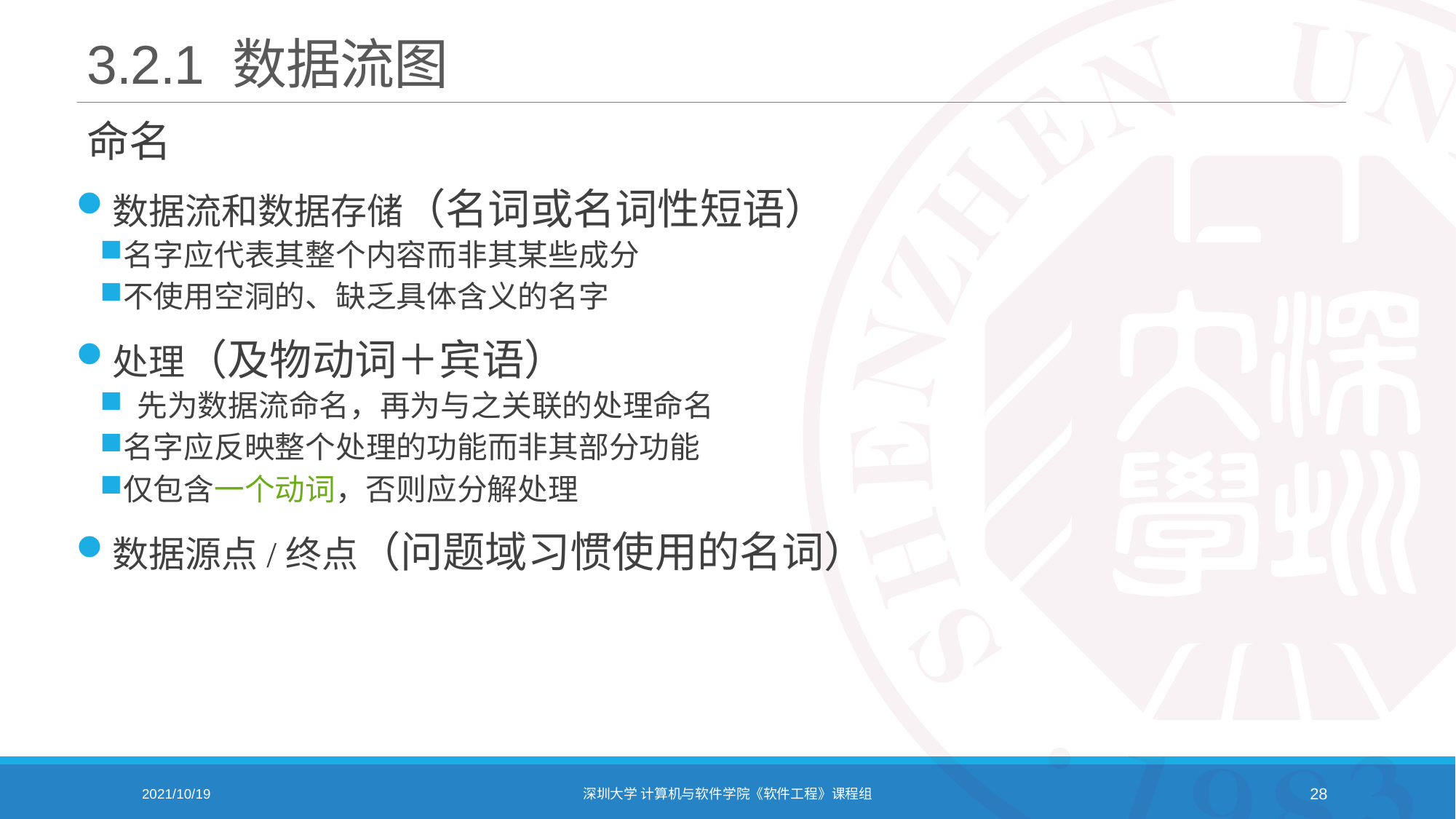

# 3.2.1 数据流图
命名
数据流和数据存储（名词或名词性短语）
名字应代表其整个内容而非其某些成分
不使用空洞的、缺乏具体含义的名字
处理（及物动词＋宾语）
 先为数据流命名，再为与之关联的处理命名
名字应反映整个处理的功能而非其部分功能
仅包含一个动词，否则应分解处理
数据源点/终点（问题域习惯使用的名词）

2021/10/19
深圳大学 计算机与软件学院《软件工程》课程组
28